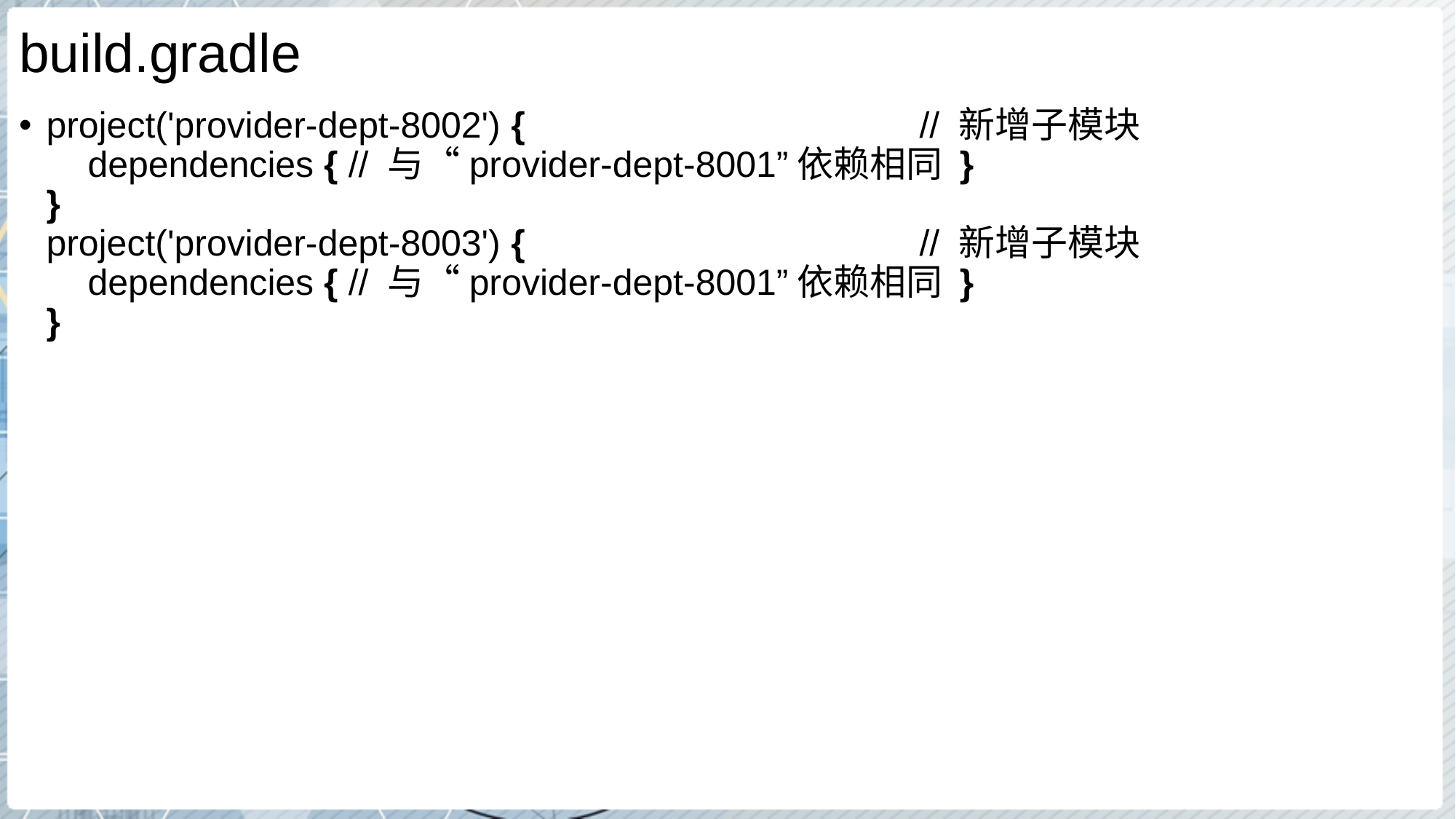

# build.gradle
project('provider-dept-8002') { 				// 新增子模块
    dependencies { // 与“provider-dept-8001”依赖相同 }
}
project('provider-dept-8003') { 				// 新增子模块
    dependencies { // 与“provider-dept-8001”依赖相同 }
}